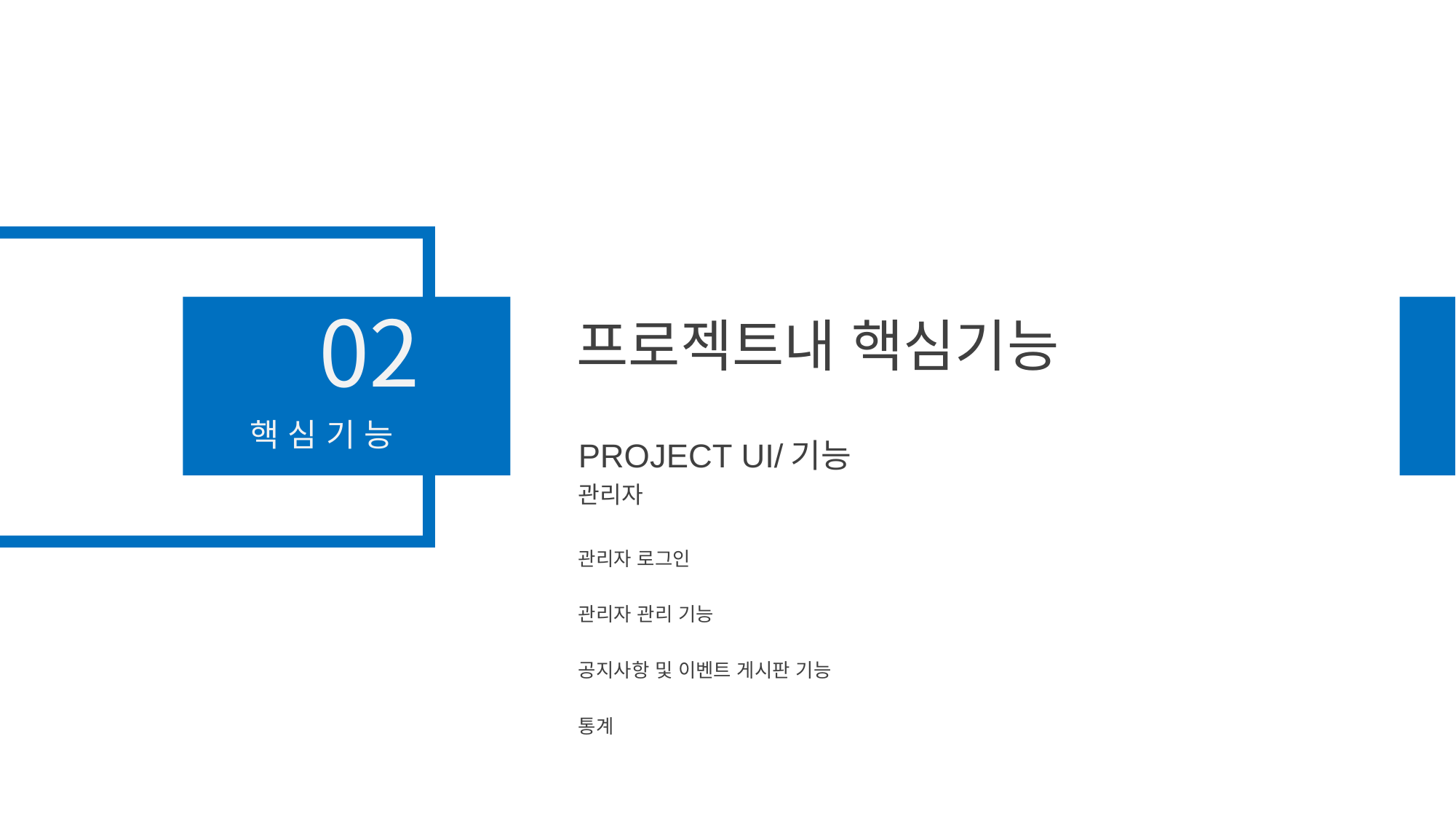

02

프로젝트내 핵심기능
핵 심 기 능
PROJECT UI/기능
관리자

관리자 로그인

관리자 관리 기능

공지사항 및 이벤트 게시판 기능

통계